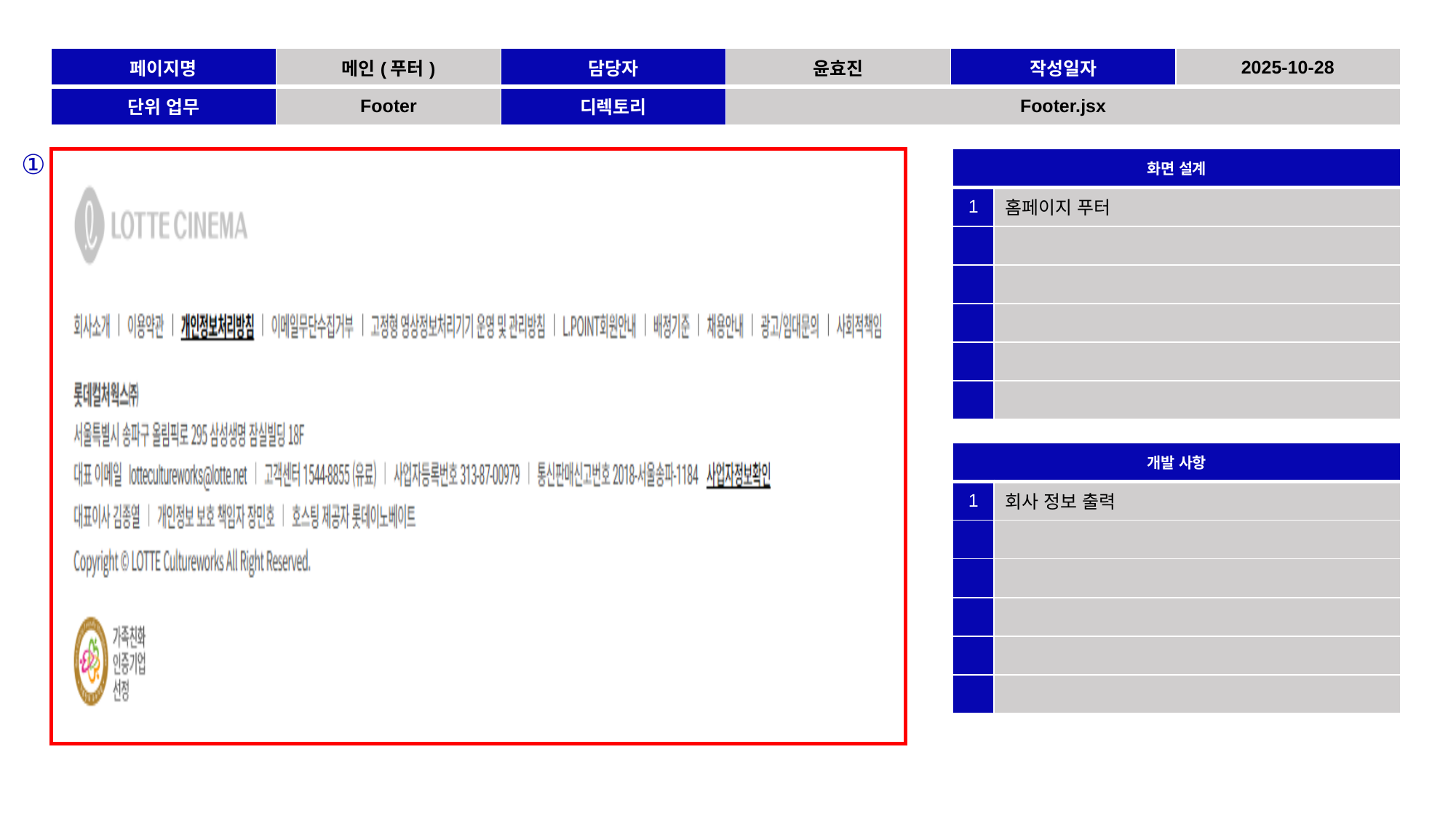

| 페이지명 | 메인(푸터) | 담당자 | 윤효진 | 작성일자 | 2025-10-28 |
| --- | --- | --- | --- | --- | --- |
| 단위 업무 | Footer | 디렉토리 | Footer.jsx |  |  |
①

| 화면 설계 |  |
| --- | --- |
| 1 | 홈페이지 푸터 |
|  |  |
|  |  |
|  |  |
|  |  |
|  |  |

| 개발 사항 |  |
| --- | --- |
| 1 | 회사 정보 출력 |
|  |  |
|  |  |
|  |  |
|  |  |
|  |  |